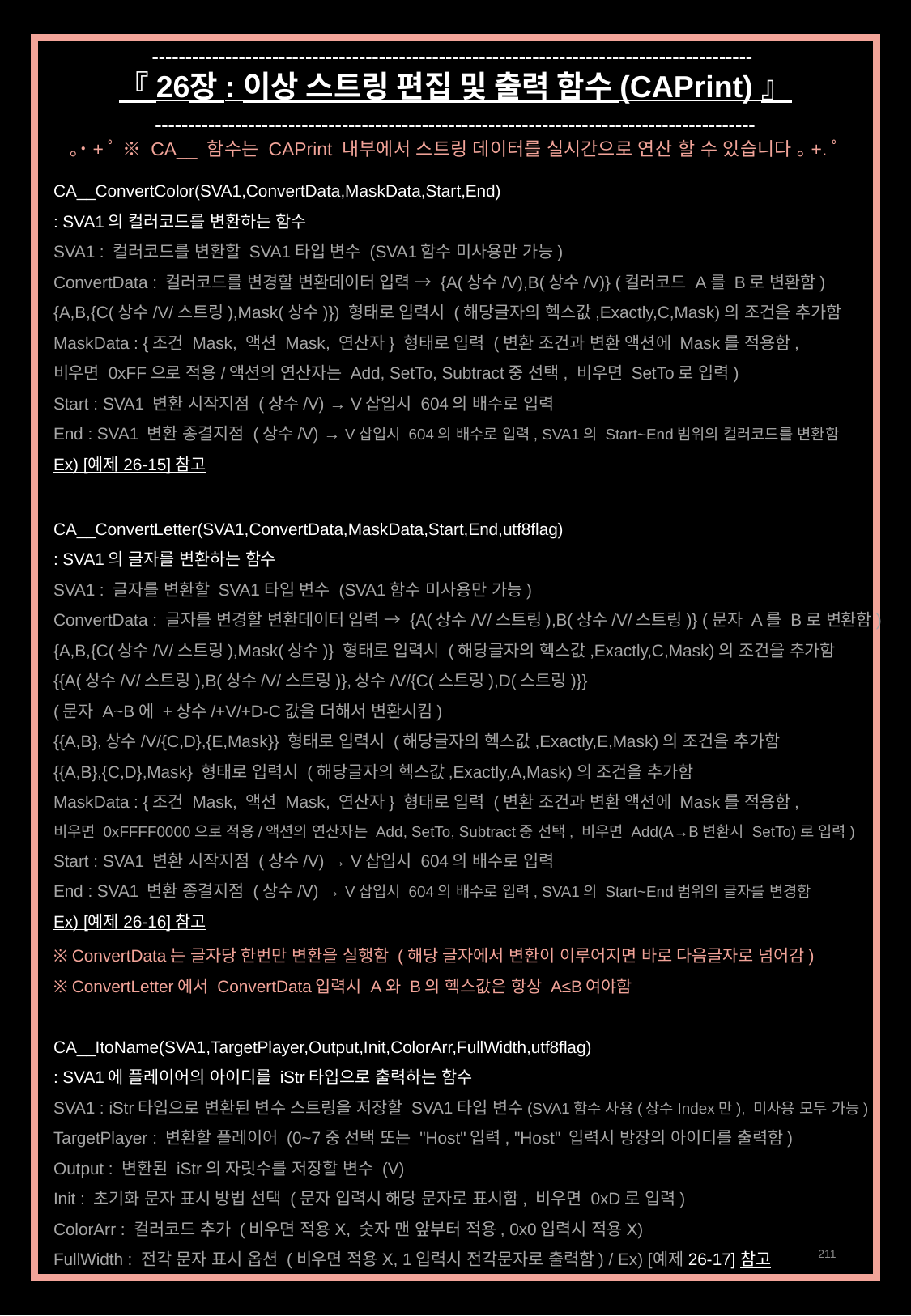

------------------------------------------------------------------------------------------
『 26장 : 이상 스트링 편집 및 출력 함수 (CAPrint) 』
------------------------------------------------------------------------------------------

｡˙+ﾟ ※ CA__ 함수는 CAPrint 내부에서 스트링 데이터를 실시간으로 연산 할 수 있습니다 ｡+.ﾟ
CA__ConvertColor(SVA1,ConvertData,MaskData,Start,End)
: SVA1의 컬러코드를 변환하는 함수
SVA1 : 컬러코드를 변환할 SVA1타입 변수 (SVA1함수 미사용만 가능)
ConvertData : 컬러코드를 변경할 변환데이터 입력 → {A(상수/V),B(상수/V)} (컬러코드 A를 B로 변환함)
{A,B,{C(상수/V/스트링),Mask(상수)}) 형태로 입력시 (해당글자의 헥스값,Exactly,C,Mask)의 조건을 추가함
MaskData : {조건 Mask, 액션 Mask, 연산자} 형태로 입력 (변환 조건과 변환 액션에 Mask를 적용함,
비우면 0xFF으로 적용/액션의 연산자는 Add, SetTo, Subtract중 선택, 비우면 SetTo로 입력)
Start : SVA1 변환 시작지점 (상수/V) → V삽입시 604의 배수로 입력
End : SVA1 변환 종결지점 (상수/V) → V삽입시 604의 배수로 입력, SVA1의 Start~End범위의 컬러코드를 변환함
Ex) [예제 26-15] 참고

CA__ConvertLetter(SVA1,ConvertData,MaskData,Start,End,utf8flag)
: SVA1의 글자를 변환하는 함수
SVA1 : 글자를 변환할 SVA1타입 변수 (SVA1함수 미사용만 가능)
ConvertData : 글자를 변경할 변환데이터 입력 → {A(상수/V/스트링),B(상수/V/스트링)} (문자 A를 B로 변환함)
{A,B,{C(상수/V/스트링),Mask(상수)} 형태로 입력시 (해당글자의 헥스값,Exactly,C,Mask)의 조건을 추가함
{{A(상수/V/스트링),B(상수/V/스트링)},상수/V/{C(스트링),D(스트링)}}
(문자 A~B에 +상수/+V/+D-C값을 더해서 변환시킴)
{{A,B},상수/V/{C,D},{E,Mask}} 형태로 입력시 (해당글자의 헥스값,Exactly,E,Mask)의 조건을 추가함
{{A,B},{C,D},Mask} 형태로 입력시 (해당글자의 헥스값,Exactly,A,Mask)의 조건을 추가함
MaskData : {조건 Mask, 액션 Mask, 연산자} 형태로 입력 (변환 조건과 변환 액션에 Mask를 적용함,
비우면 0xFFFF0000으로 적용/액션의 연산자는 Add, SetTo, Subtract중 선택, 비우면 Add(A→B변환시 SetTo)로 입력)
Start : SVA1 변환 시작지점 (상수/V) → V삽입시 604의 배수로 입력
End : SVA1 변환 종결지점 (상수/V) → V삽입시 604의 배수로 입력, SVA1의 Start~End범위의 글자를 변경함
Ex) [예제 26-16] 참고
※ ConvertData는 글자당 한번만 변환을 실행함 (해당 글자에서 변환이 이루어지면 바로 다음글자로 넘어감)
※ ConvertLetter에서 ConvertData입력시 A와 B의 헥스값은 항상 A≤B여야함

CA__ItoName(SVA1,TargetPlayer,Output,Init,ColorArr,FullWidth,utf8flag)
: SVA1에 플레이어의 아이디를 iStr타입으로 출력하는 함수
SVA1 : iStr타입으로 변환된 변수 스트링을 저장할 SVA1타입 변수(SVA1함수 사용(상수Index만), 미사용 모두 가능)
TargetPlayer : 변환할 플레이어 (0~7중 선택 또는 "Host"입력, "Host" 입력시 방장의 아이디를 출력함)
Output : 변환된 iStr의 자릿수를 저장할 변수 (V)
Init : 초기화 문자 표시 방법 선택 (문자 입력시 해당 문자로 표시함, 비우면 0xD로 입력)
ColorArr : 컬러코드 추가 (비우면 적용X, 숫자 맨 앞부터 적용, 0x0입력시 적용X)
FullWidth : 전각 문자 표시 옵션 (비우면 적용X, 1입력시 전각문자로 출력함) / Ex) [예제 26-17] 참고
211